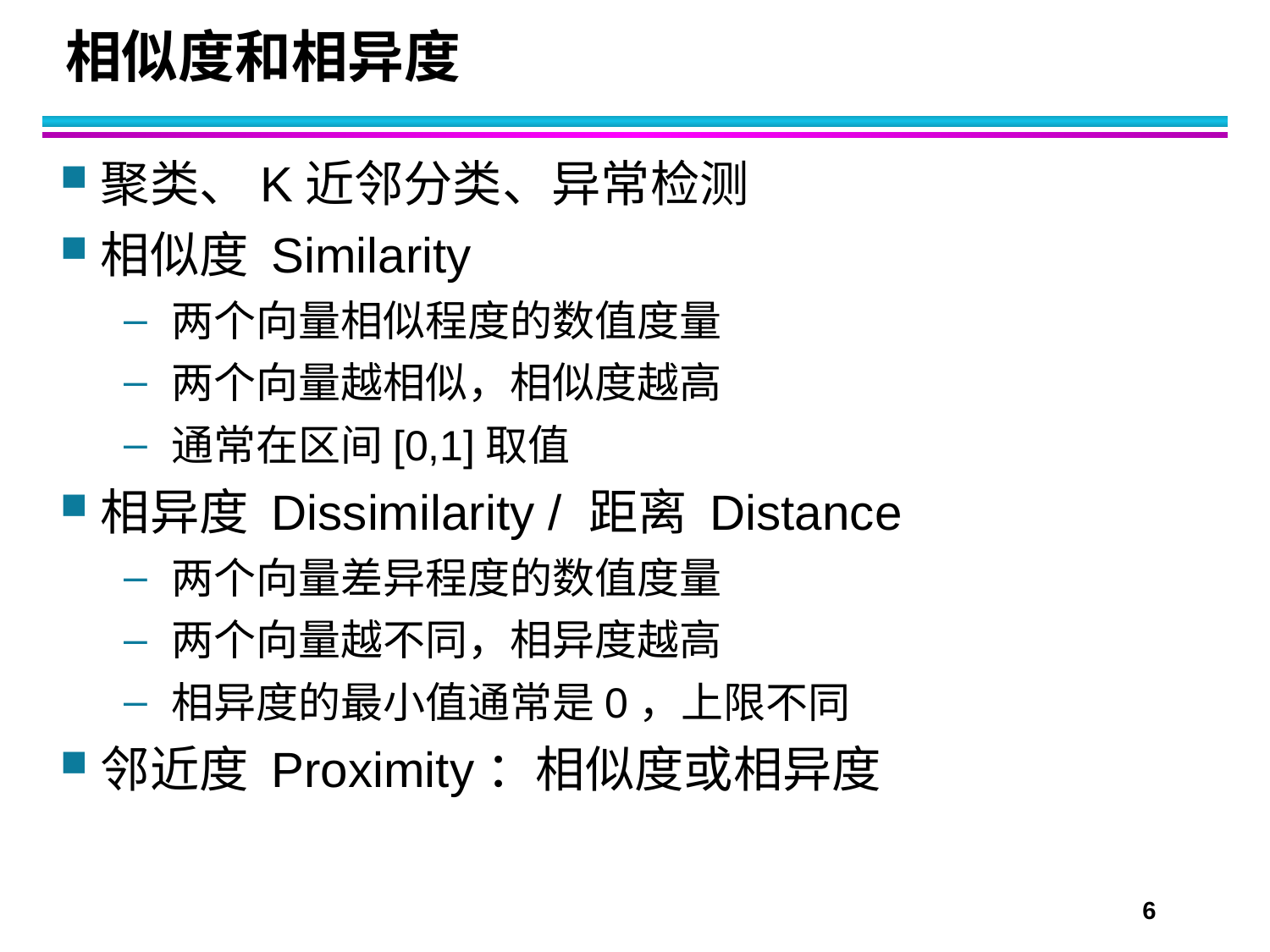

# 相似度和相异度
聚类、K近邻分类、异常检测
相似度 Similarity
两个向量相似程度的数值度量
两个向量越相似，相似度越高
通常在区间[0,1]取值
相异度 Dissimilarity / 距离 Distance
两个向量差异程度的数值度量
两个向量越不同，相异度越高
相异度的最小值通常是0，上限不同
邻近度 Proximity：相似度或相异度